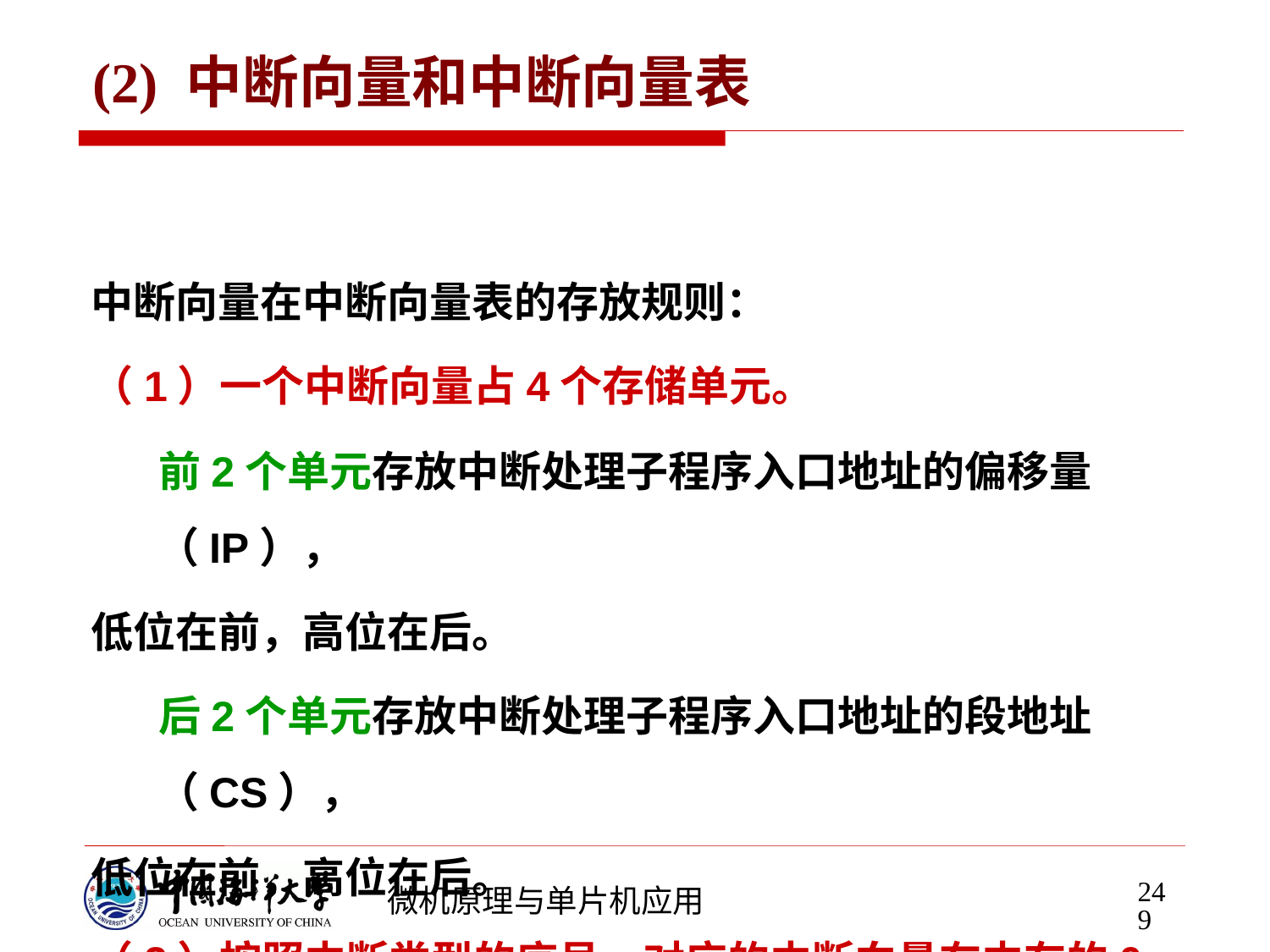

# (2) 中断向量和中断向量表
中断向量在中断向量表的存放规则：
（1）一个中断向量占4个存储单元。
      前2个单元存放中断处理子程序入口地址的偏移量（IP），
低位在前，高位在后。
      后2个单元存放中断处理子程序入口地址的段地址（CS），
低位在前，高位在后。
（2）按照中断类型的序号，对应的中断向量在内存的0段0单元开始
有规则地进行排列。
      例如：
249